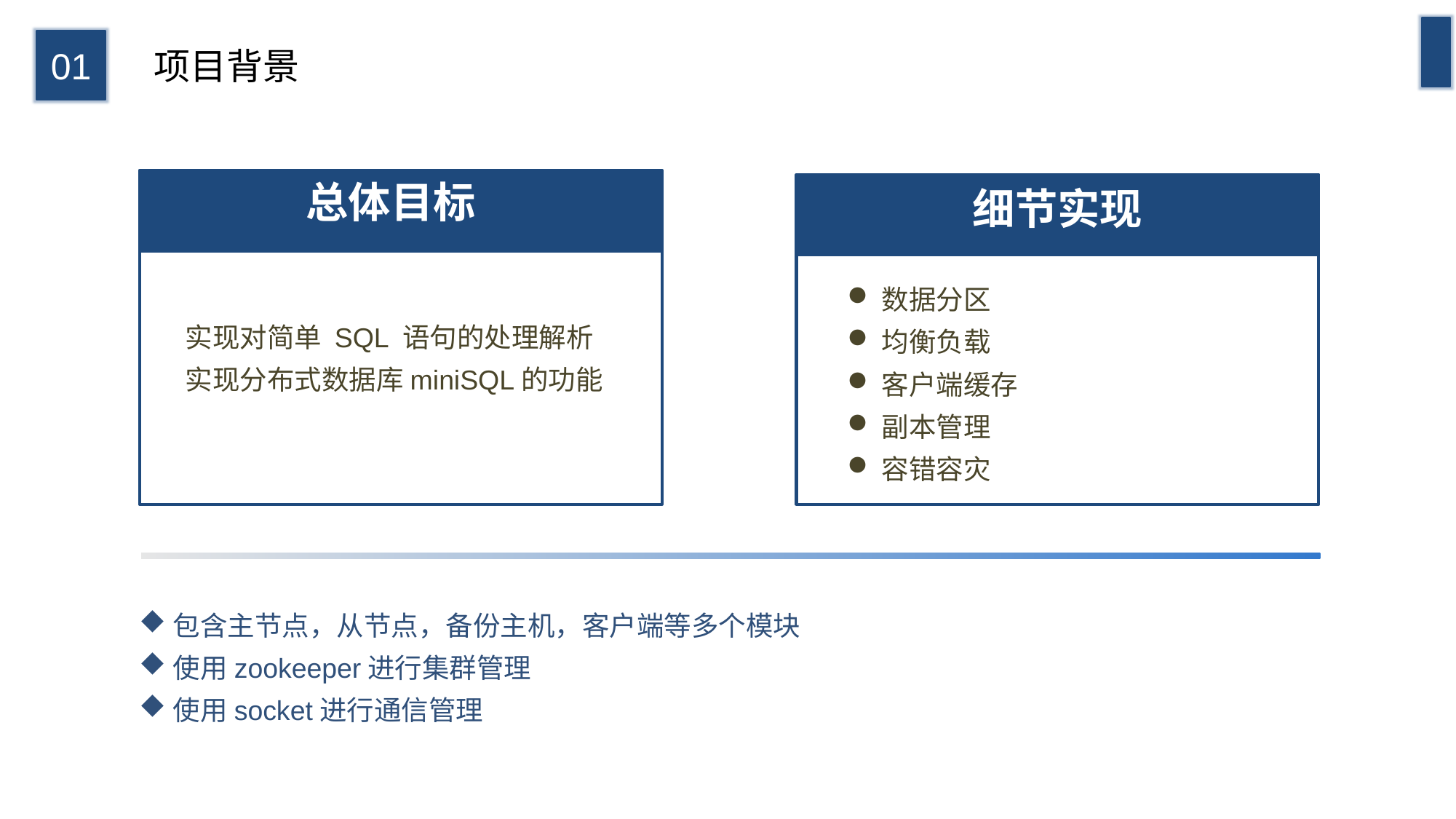

01
项目背景

总体目标

实现对简单 SQL 语句的处理解析
实现分布式数据库miniSQL的功能

细节实现

数据分区
均衡负载
客户端缓存
副本管理
容错容灾

包含主节点，从节点，备份主机，客户端等多个模块
使用zookeeper进行集群管理
使用socket进行通信管理